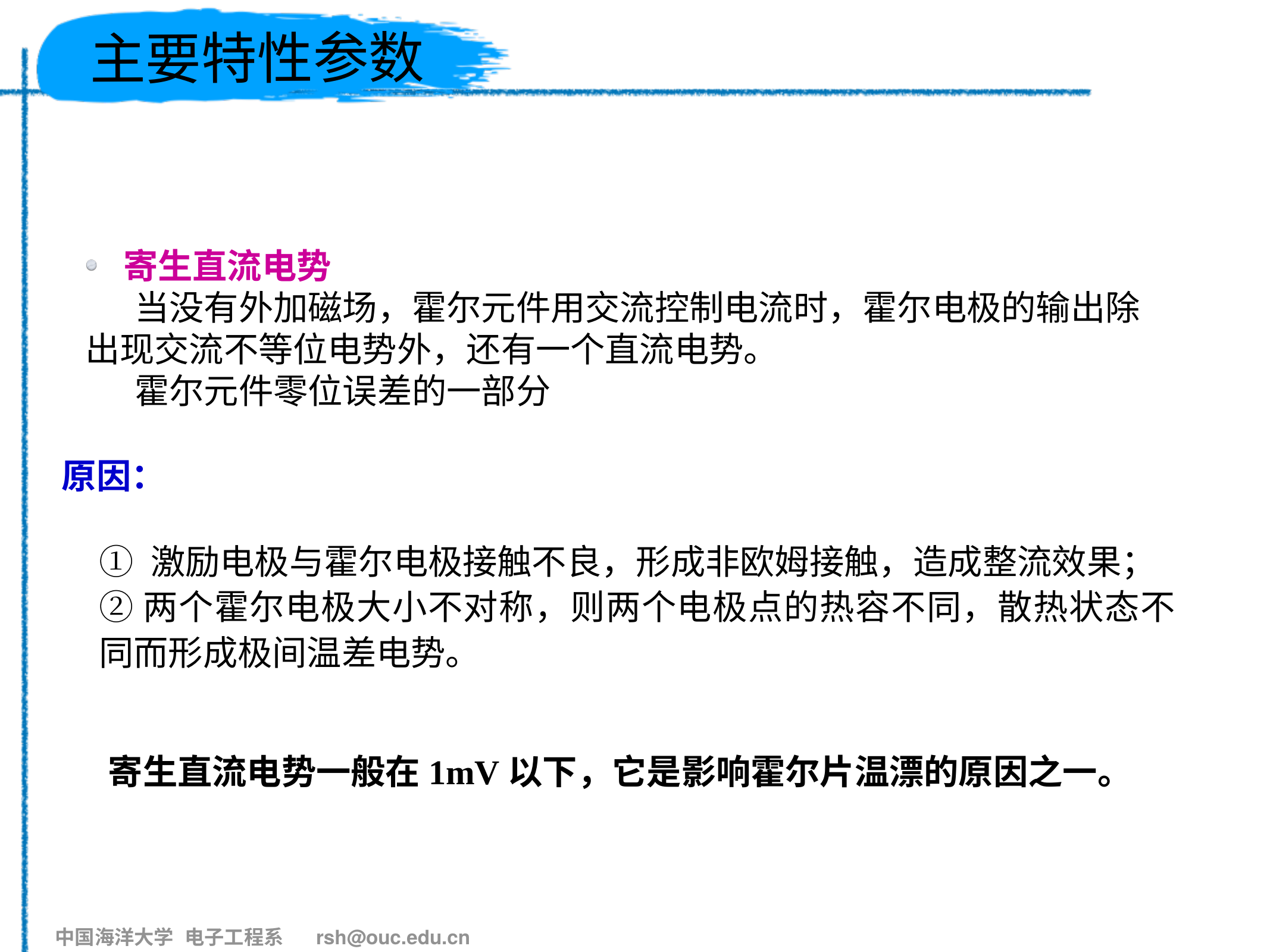

# 主要特性参数
寄生直流电势
当没有外加磁场，霍尔元件用交流控制电流时，霍尔电极的输出除出现交流不等位电势外，还有一个直流电势。
霍尔元件零位误差的一部分
原因：
① 激励电极与霍尔电极接触不良，形成非欧姆接触，造成整流效果；
②两个霍尔电极大小不对称，则两个电极点的热容不同，散热状态不同而形成极间温差电势。
寄生直流电势一般在1mV以下，它是影响霍尔片温漂的原因之一。